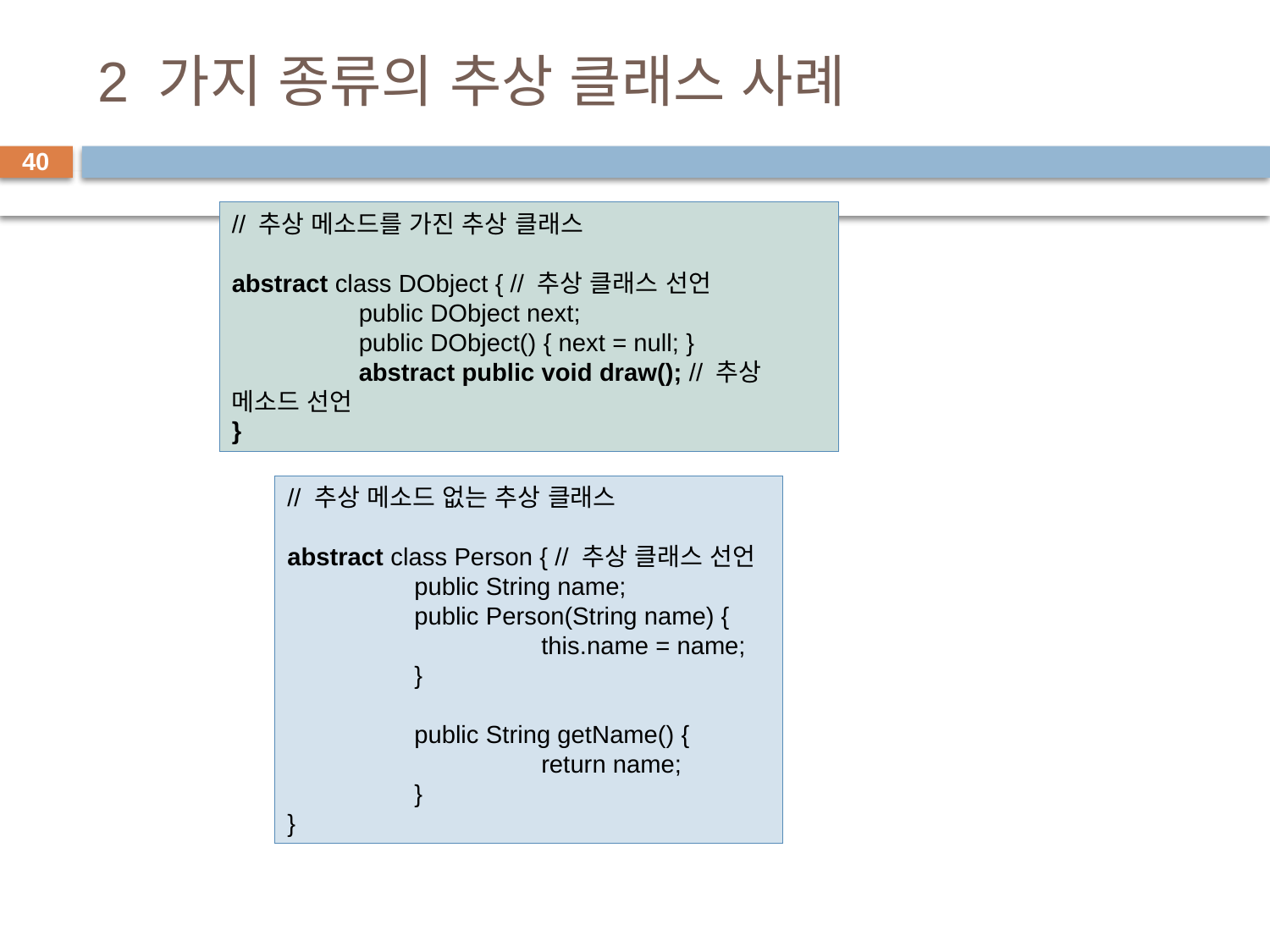

# 2 가지 종류의 추상 클래스 사례
40
// 추상 메소드를 가진 추상 클래스

abstract class DObject { // 추상 클래스 선언
	public DObject next;
	public DObject() { next = null; }
	abstract public void draw(); // 추상 메소드 선언
}
// 추상 메소드 없는 추상 클래스

abstract class Person { // 추상 클래스 선언
	public String name;
	public Person(String name) {
		this.name = name;
	}

	public String getName() {
		return name;
	}
}